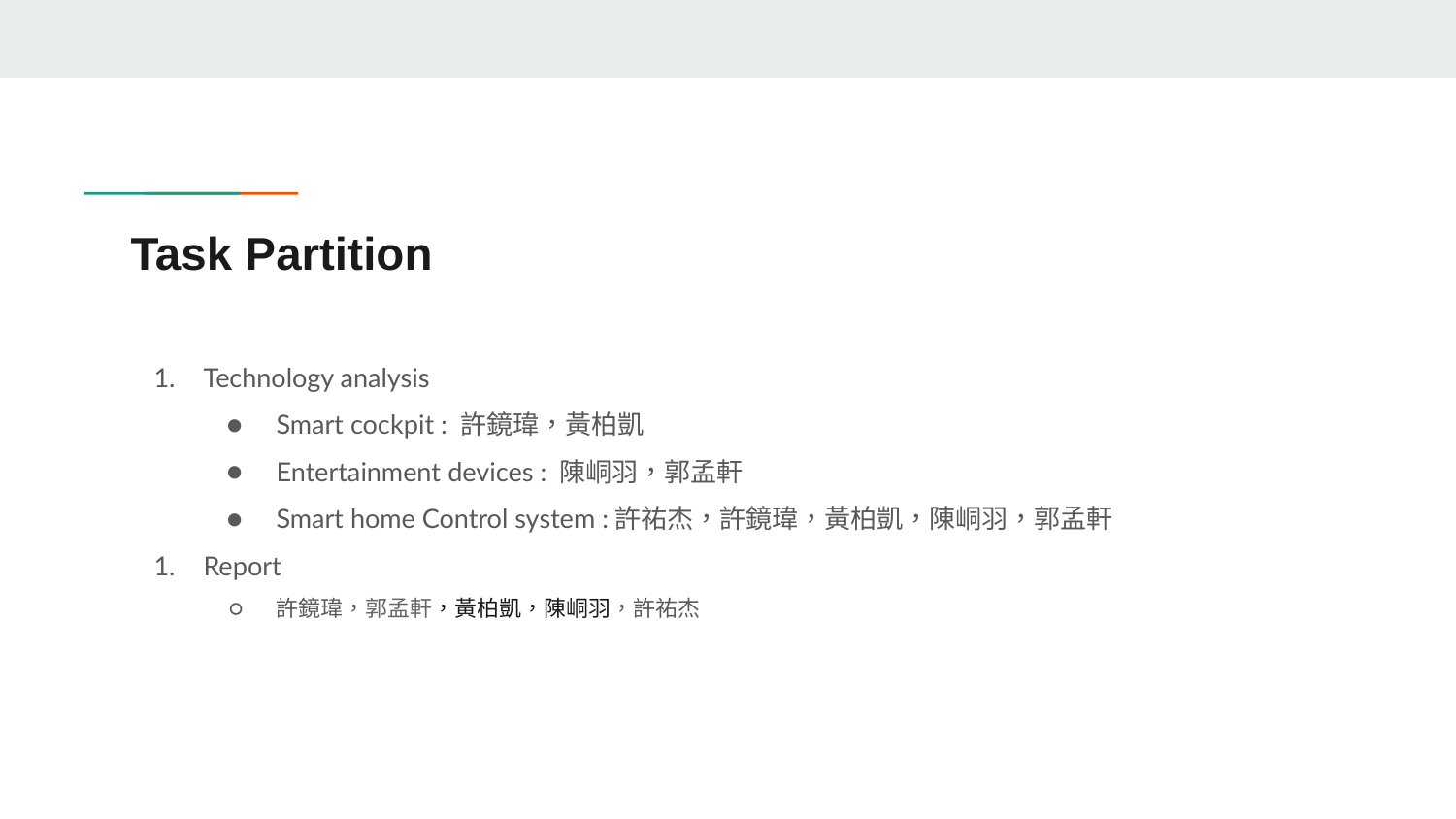

# Task Partition

Technology analysis
Smart cockpit : 許鏡瑋，黃柏凱
Entertainment devices : 陳峒羽，郭孟軒
Smart home Control system :許祐杰，許鏡瑋，黃柏凱，陳峒羽，郭孟軒
Report
許鏡瑋，郭孟軒，黃柏凱，陳峒羽，許祐杰